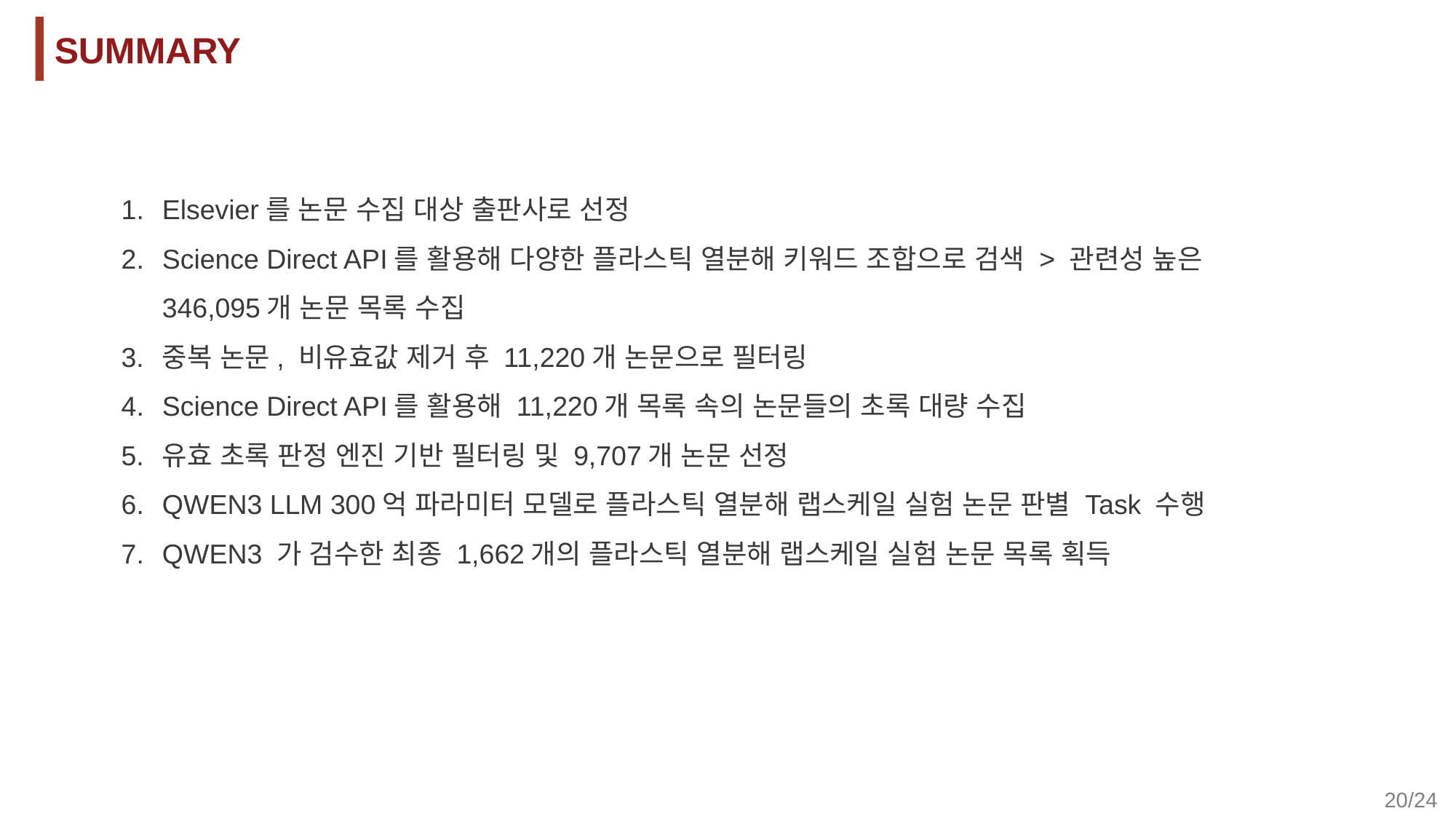

SUMMARY

Elsevier를 논문 수집 대상 출판사로 선정
Science Direct API를 활용해 다양한 플라스틱 열분해 키워드 조합으로 검색 > 관련성 높은 346,095개 논문 목록 수집
중복 논문, 비유효값 제거 후 11,220개 논문으로 필터링
Science Direct API를 활용해 11,220개 목록 속의 논문들의 초록 대량 수집
유효 초록 판정 엔진 기반 필터링 및 9,707개 논문 선정
QWEN3 LLM 300억 파라미터 모델로 플라스틱 열분해 랩스케일 실험 논문 판별 Task 수행
QWEN3 가 검수한 최종 1,662개의 플라스틱 열분해 랩스케일 실험 논문 목록 획득